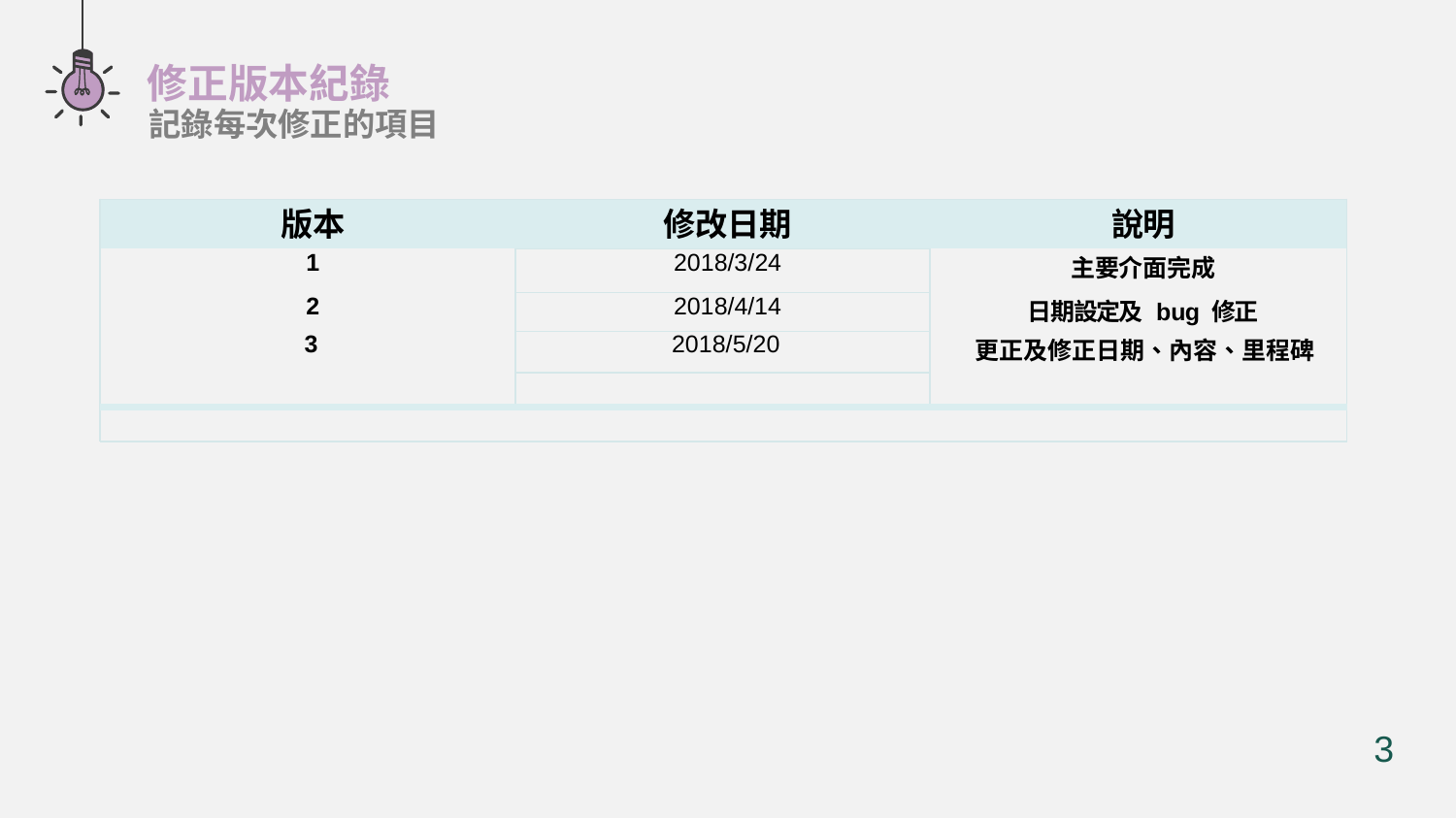

修正版本紀錄
記錄每次修正的項目
| 版本 | 修改日期 | 說明 |
| --- | --- | --- |
| 1 | 2018/3/24 | 主要介面完成 |
| 2 | 2018/4/14 | 日期設定及 bug 修正 |
| 3 | 2018/5/20 | 更正及修正日期、內容、里程碑 |
|  |  |  |
|  |  |  |
3